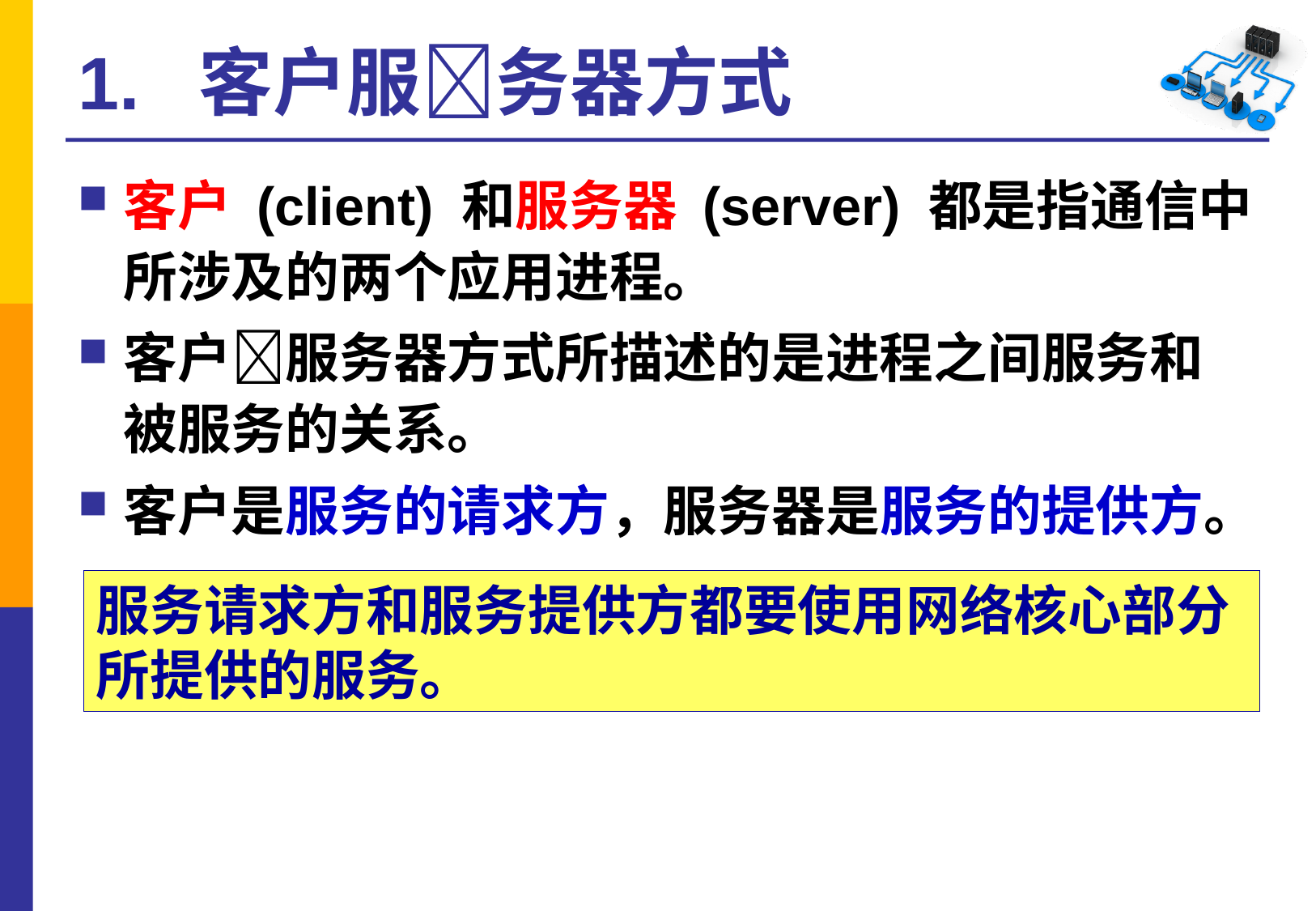

# 1.  客户服−务器方式
客户 (client) 和服务器 (server) 都是指通信中所涉及的两个应用进程。
客户−服务器方式所描述的是进程之间服务和被服务的关系。
客户是服务的请求方，服务器是服务的提供方。
服务请求方和服务提供方都要使用网络核心部分所提供的服务。